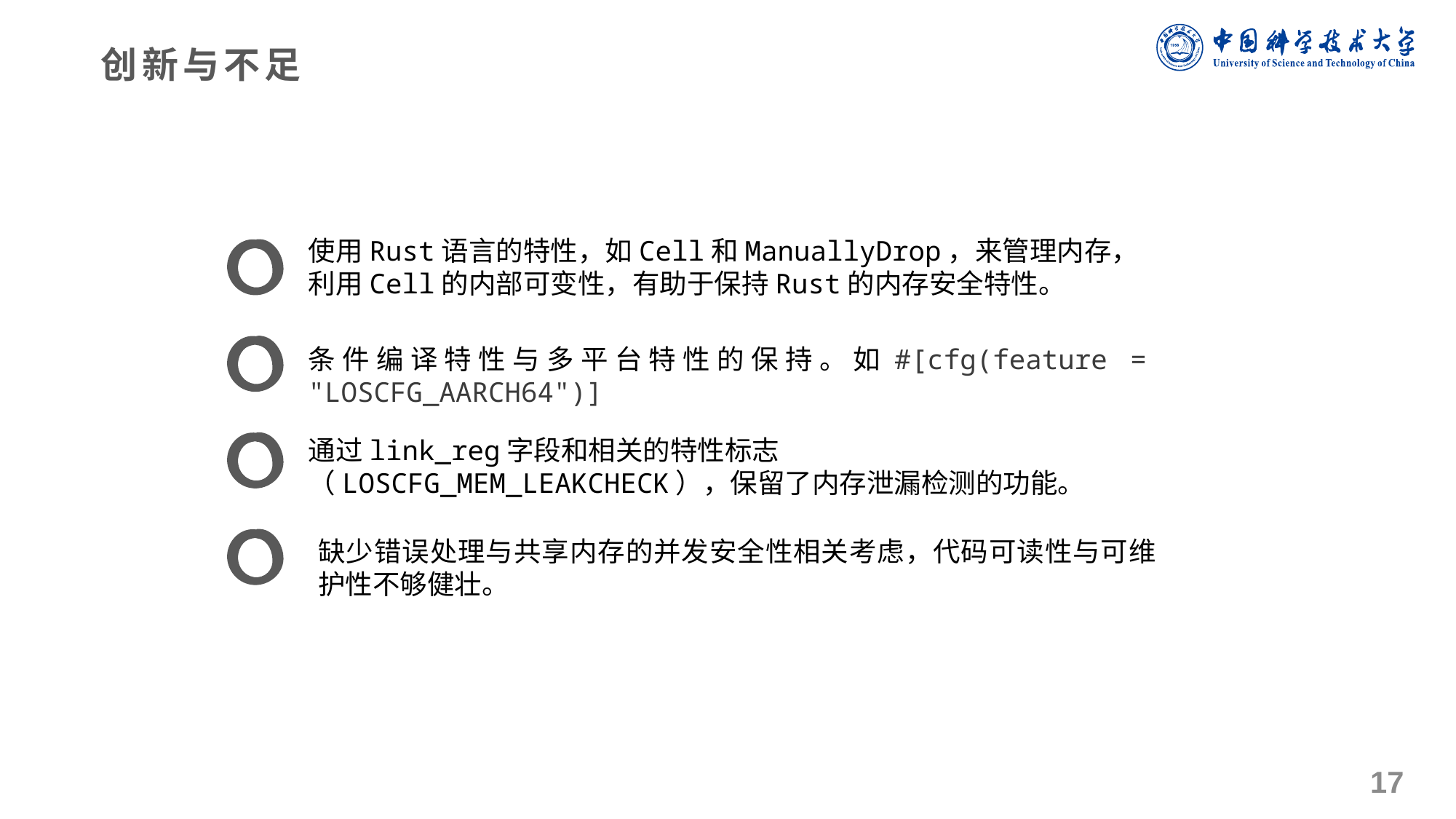

创新与不足
使用Rust语言的特性，如Cell和ManuallyDrop，来管理内存，利用Cell的内部可变性，有助于保持Rust的内存安全特性。

条件编译特性与多平台特性的保持。如#[cfg(feature = "LOSCFG_AARCH64")]
通过link_reg字段和相关的特性标志（LOSCFG_MEM_LEAKCHECK），保留了内存泄漏检测的功能。

缺少错误处理与共享内存的并发安全性相关考虑，代码可读性与可维护性不够健壮。
17